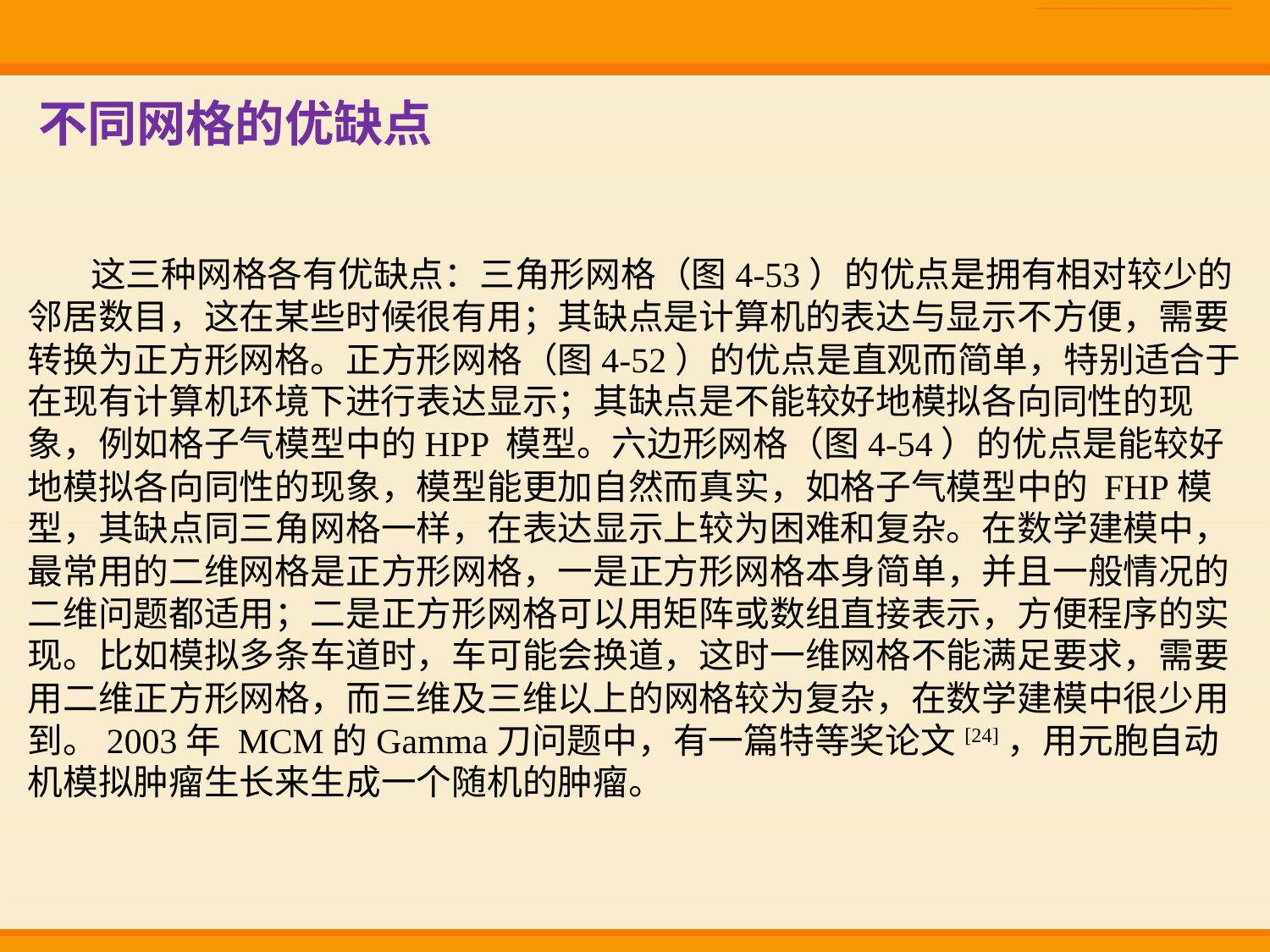

不同网格的优缺点
       这三种网格各有优缺点：三角形网格（图4-53）的优点是拥有相对较少的邻居数目，这在某些时候很有用；其缺点是计算机的表达与显示不方便，需要转换为正方形网格。正方形网格（图4-52）的优点是直观而简单，特别适合于在现有计算机环境下进行表达显示；其缺点是不能较好地模拟各向同性的现象，例如格子气模型中的HPP 模型。六边形网格（图4-54）的优点是能较好地模拟各向同性的现象，模型能更加自然而真实，如格子气模型中的 FHP模型，其缺点同三角网格一样，在表达显示上较为困难和复杂。在数学建模中，最常用的二维网格是正方形网格，一是正方形网格本身简单，并且一般情况的二维问题都适用；二是正方形网格可以用矩阵或数组直接表示，方便程序的实现。比如模拟多条车道时，车可能会换道，这时一维网格不能满足要求，需要用二维正方形网格，而三维及三维以上的网格较为复杂，在数学建模中很少用到。2003年 MCM的Gamma刀问题中，有一篇特等奖论文[24]，用元胞自动机模拟肿瘤生长来生成一个随机的肿瘤。